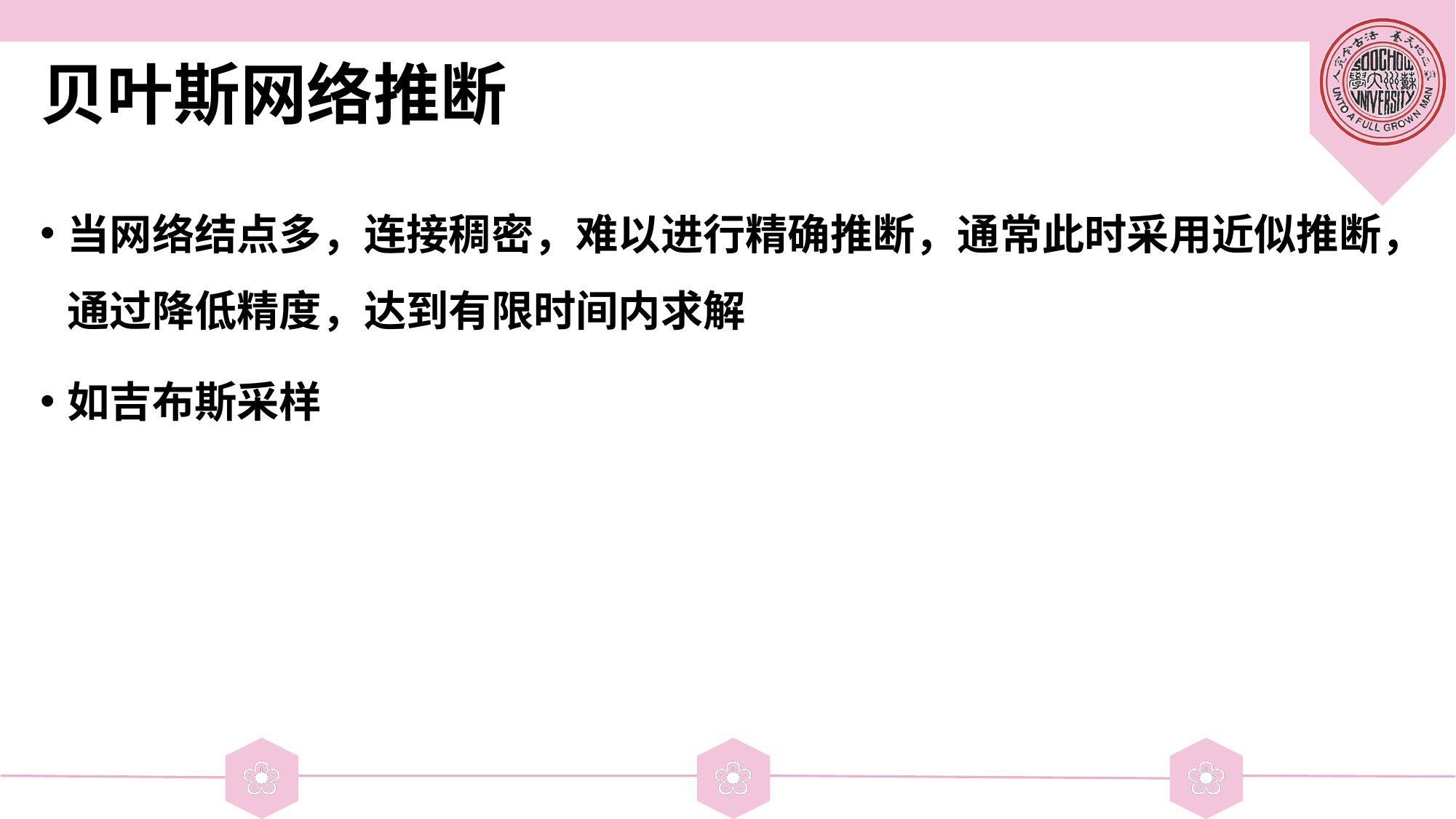

# 贝叶斯网络推断
当网络结点多，连接稠密，难以进行精确推断，通常此时采用近似推断，通过降低精度，达到有限时间内求解
如吉布斯采样